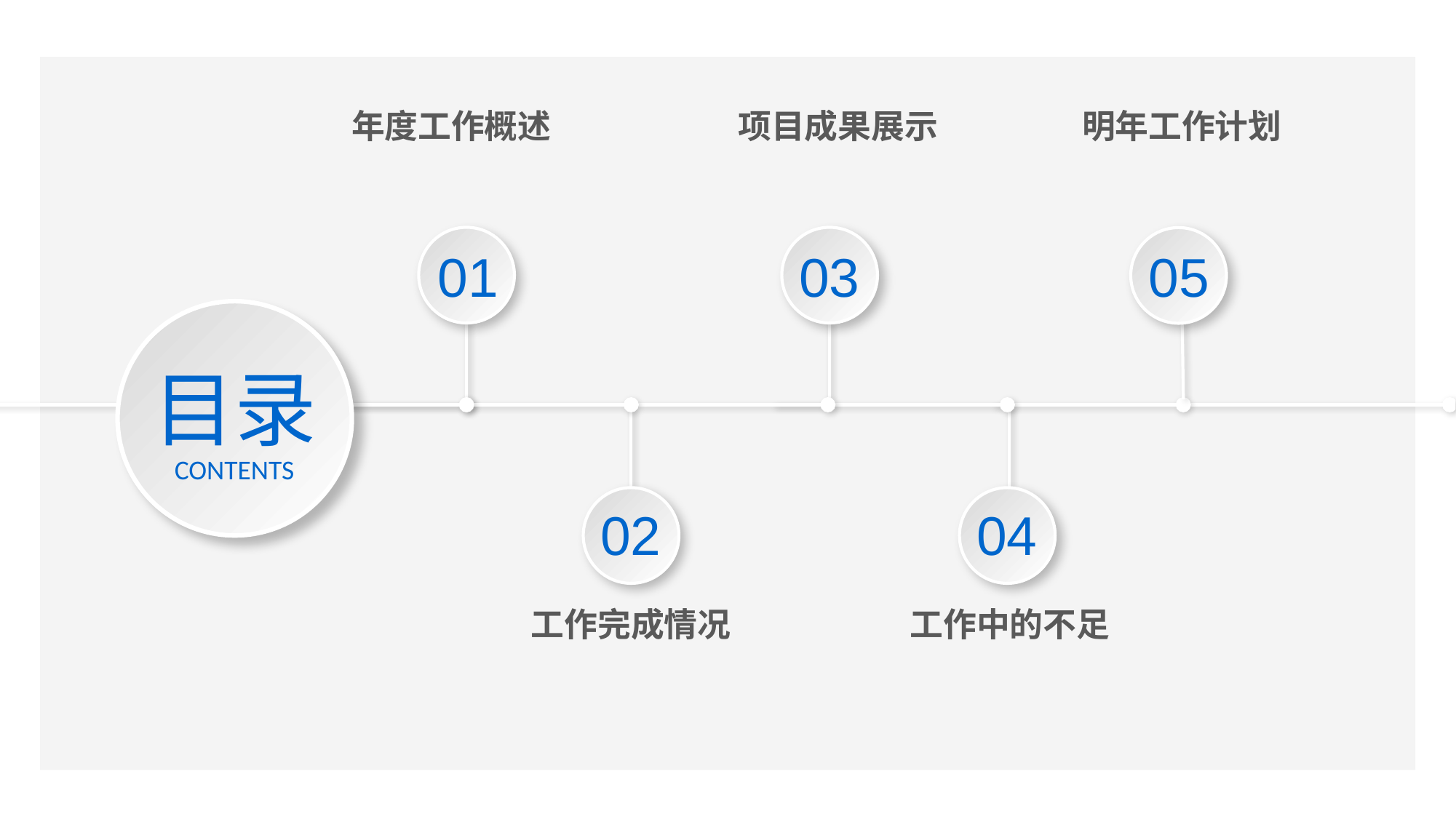

项目成果展示

年度工作概述

明年工作计划

01

03

05

目录
CONTENTS

02

04
工作完成情况

工作中的不足